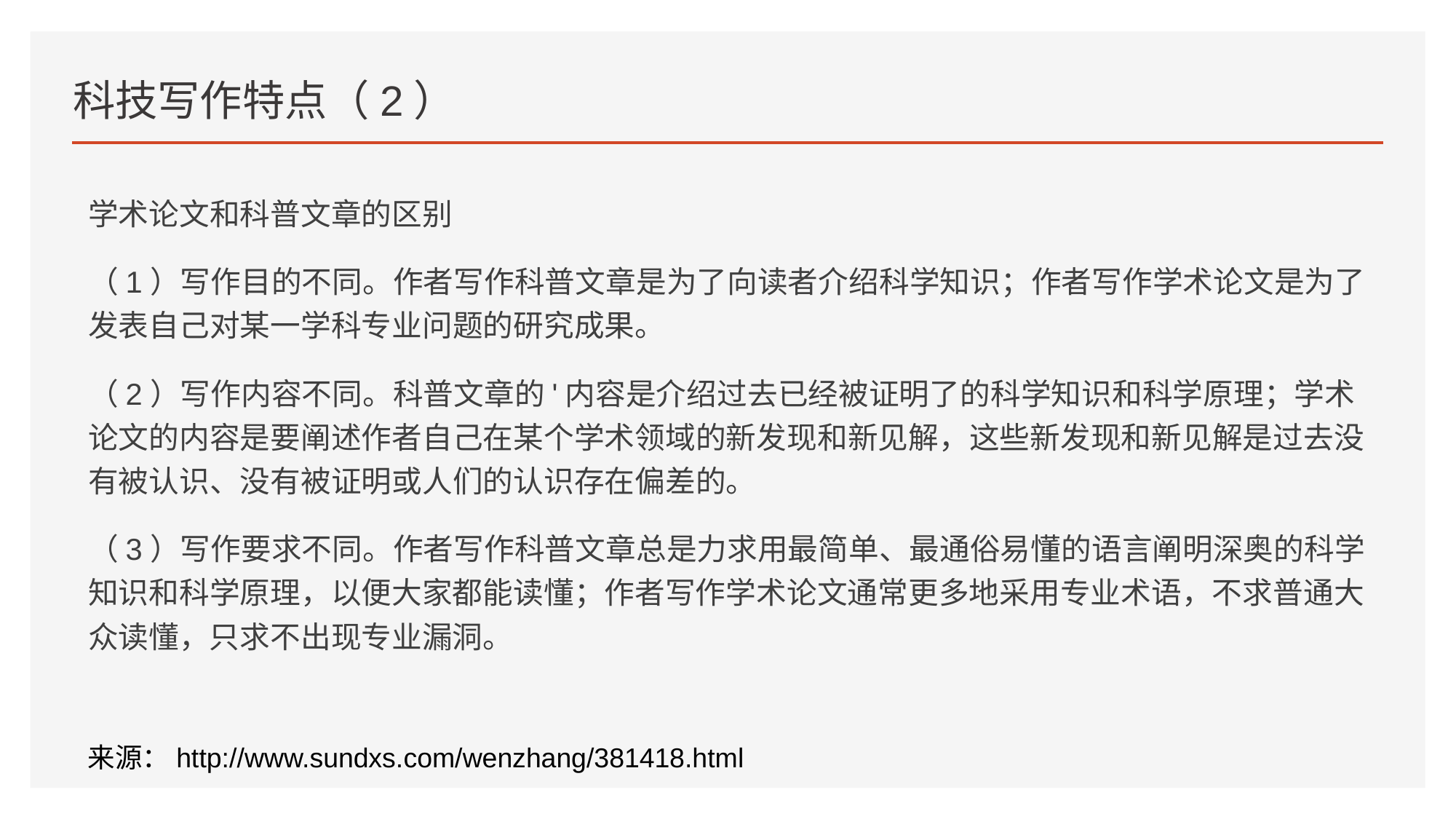

# 科技写作特点（2）
学术论文和科普文章的区别
（1）写作目的不同。作者写作科普文章是为了向读者介绍科学知识；作者写作学术论文是为了发表自己对某一学科专业问题的研究成果。
（2）写作内容不同。科普文章的'内容是介绍过去已经被证明了的科学知识和科学原理；学术论文的内容是要阐述作者自己在某个学术领域的新发现和新见解，这些新发现和新见解是过去没有被认识、没有被证明或人们的认识存在偏差的。
（3）写作要求不同。作者写作科普文章总是力求用最简单、最通俗易懂的语言阐明深奥的科学知识和科学原理，以便大家都能读懂；作者写作学术论文通常更多地采用专业术语，不求普通大众读懂，只求不出现专业漏洞。

来源：http://www.sundxs.com/wenzhang/381418.html